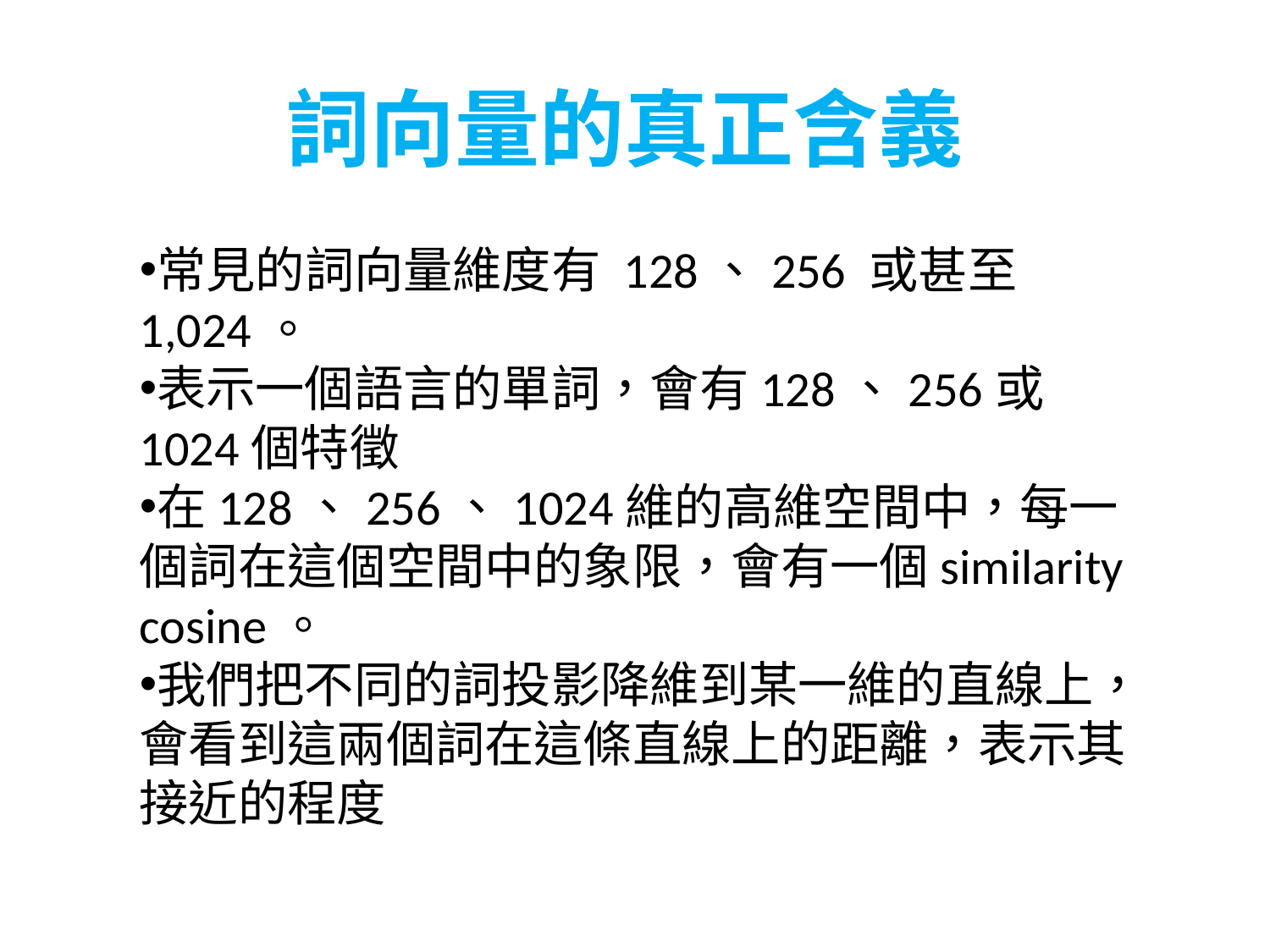

詞向量的真正含義
常見的詞向量維度有 128、256 或甚至 1,024。
表示一個語言的單詞，會有128、256或1024個特徵
在128、256、1024維的高維空間中，每一個詞在這個空間中的象限，會有一個similarity cosine。
我們把不同的詞投影降維到某一維的直線上，會看到這兩個詞在這條直線上的距離，表示其接近的程度